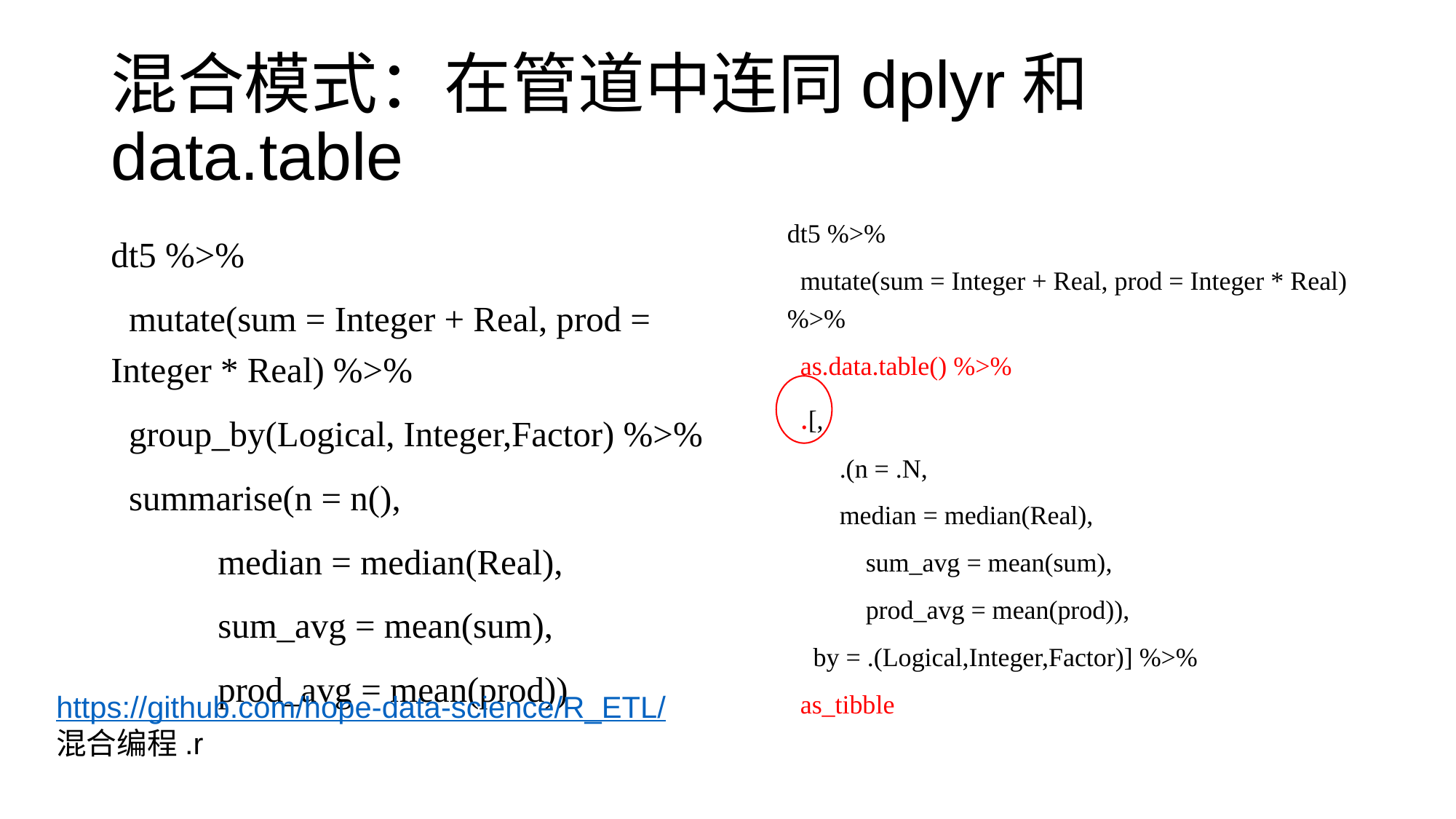

# 混合模式：在管道中连同dplyr和data.table
dt5 %>%
  mutate(sum = Integer + Real, prod = Integer * Real) %>%
  as.data.table() %>%
  .[,
        .(n = .N,
        median = median(Real),
            sum_avg = mean(sum),
            prod_avg = mean(prod)),
    by = .(Logical,Integer,Factor)] %>%
  as_tibble
dt5 %>%
  mutate(sum = Integer + Real, prod = Integer * Real) %>%
  group_by(Logical, Integer,Factor) %>%
  summarise(n = n(),
            median = median(Real),
            sum_avg = mean(sum),
            prod_avg = mean(prod))

https://github.com/hope-data-science/R_ETL/
混合编程.r